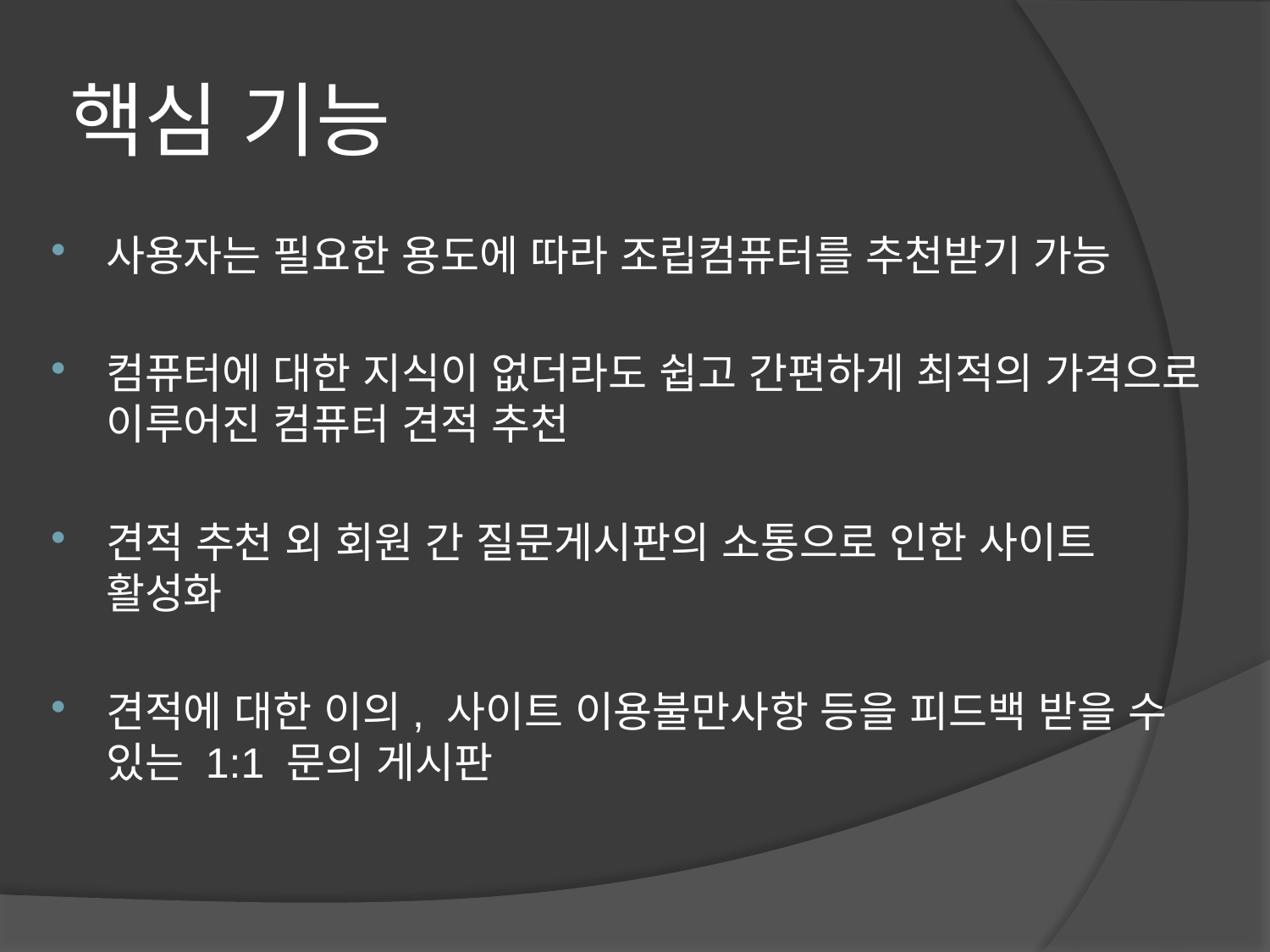

# 핵심 기능
사용자는 필요한 용도에 따라 조립컴퓨터를 추천받기 가능

컴퓨터에 대한 지식이 없더라도 쉽고 간편하게 최적의 가격으로 이루어진 컴퓨터 견적 추천

견적 추천 외 회원 간 질문게시판의 소통으로 인한 사이트 활성화

견적에 대한 이의, 사이트 이용불만사항 등을 피드백 받을 수 있는 1:1 문의 게시판